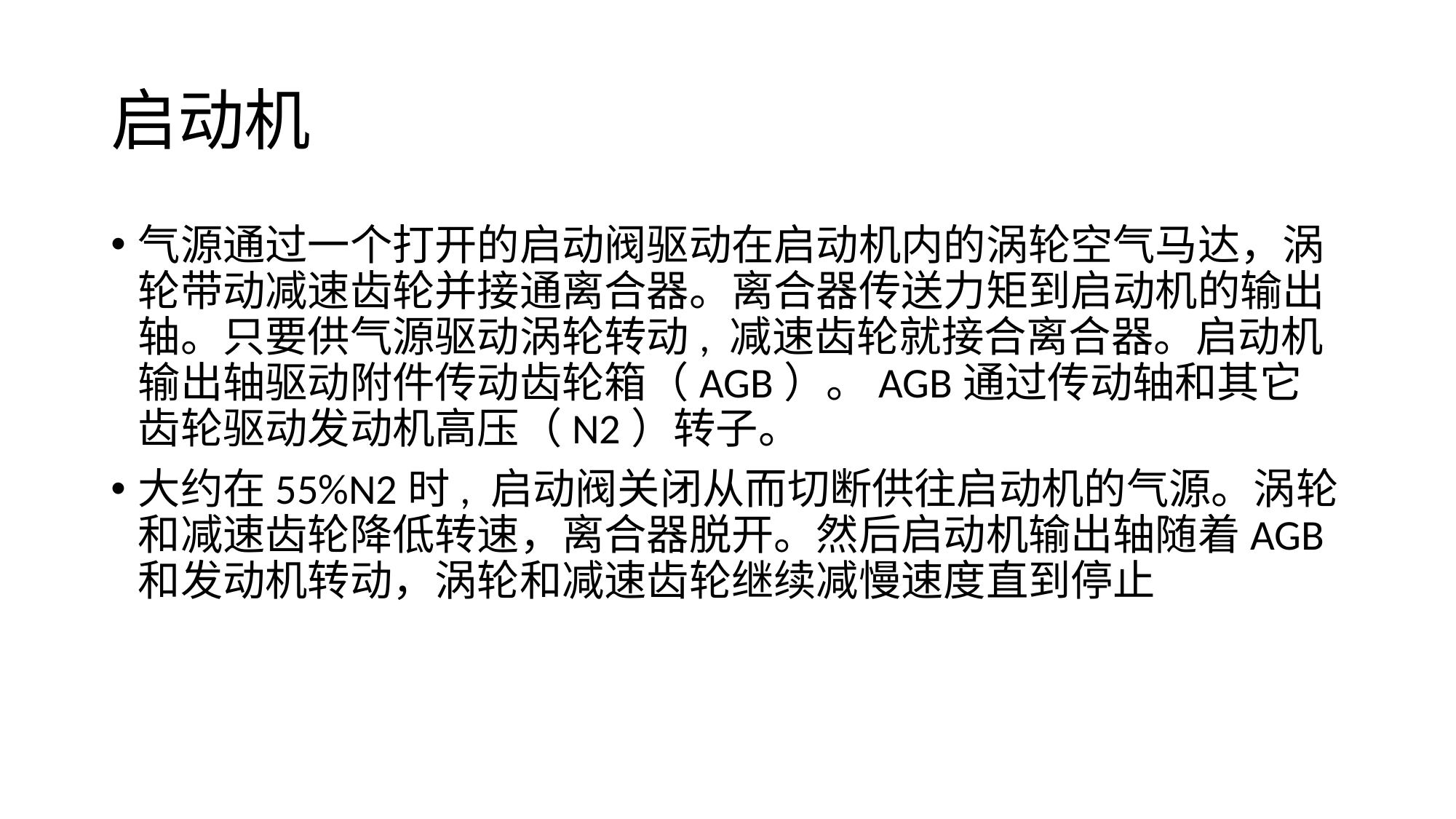

# 启动机
气源通过一个打开的启动阀驱动在启动机内的涡轮空气马达，涡轮带动减速齿轮并接通离合器。离合器传送力矩到启动机的输出轴。只要供气源驱动涡轮转动, 减速齿轮就接合离合器。启动机输出轴驱动附件传动齿轮箱（AGB）。AGB通过传动轴和其它齿轮驱动发动机高压（N2）转子。
大约在55%N2时, 启动阀关闭从而切断供往启动机的气源。涡轮和减速齿轮降低转速，离合器脱开。然后启动机输出轴随着AGB和发动机转动，涡轮和减速齿轮继续减慢速度直到停止